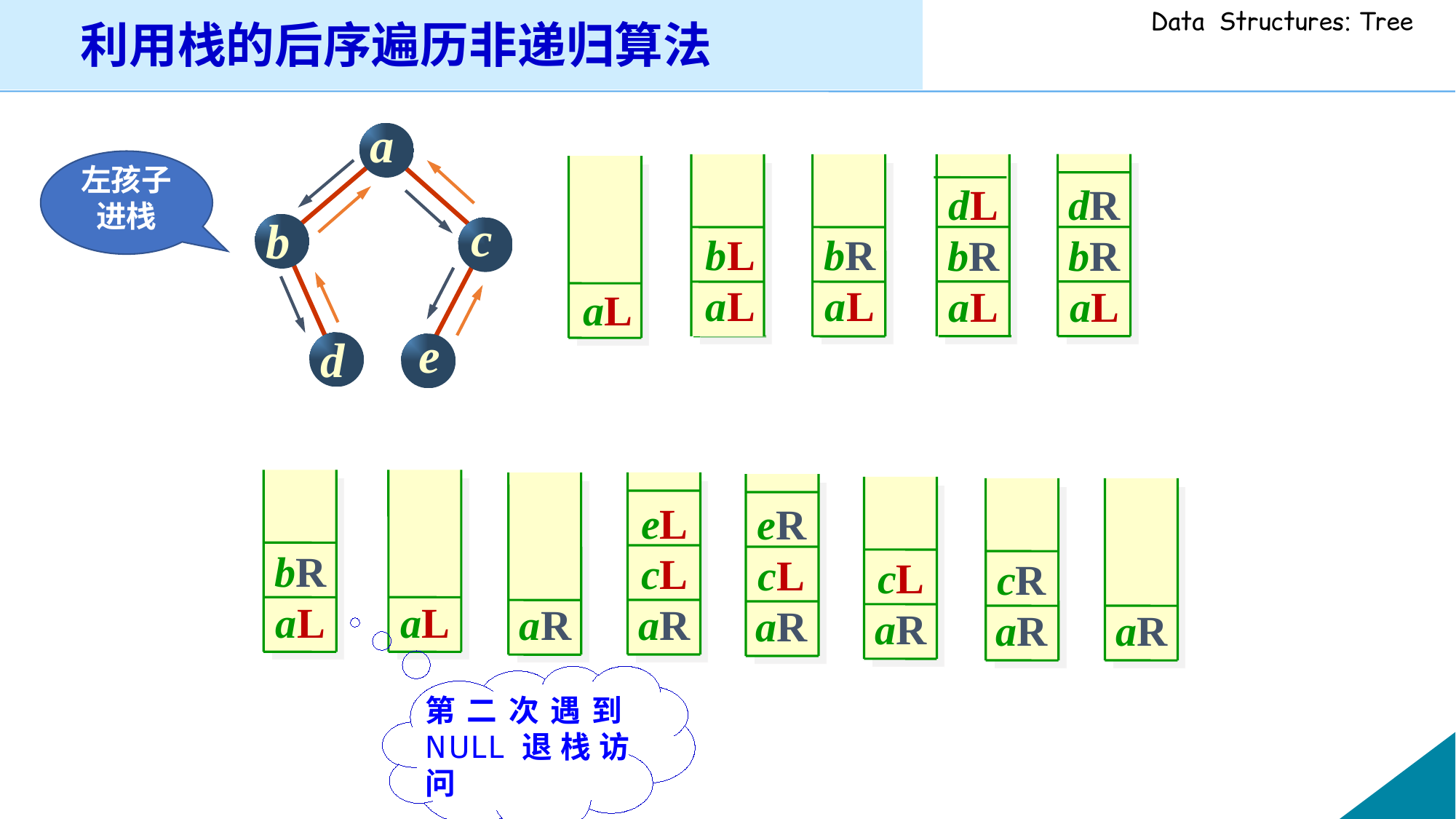

# 利用栈的后序遍历非递归算法
a

c
b

e
d

左孩子进栈

dR
bR
aL

bL
aL

bR
aL

dL
bR
aL

aL

bR
aL

aL

eL
cL
aR

aR

eR
cL
aR

cL
aR

cR
aR

aR

第二次遇到NULL退栈访问